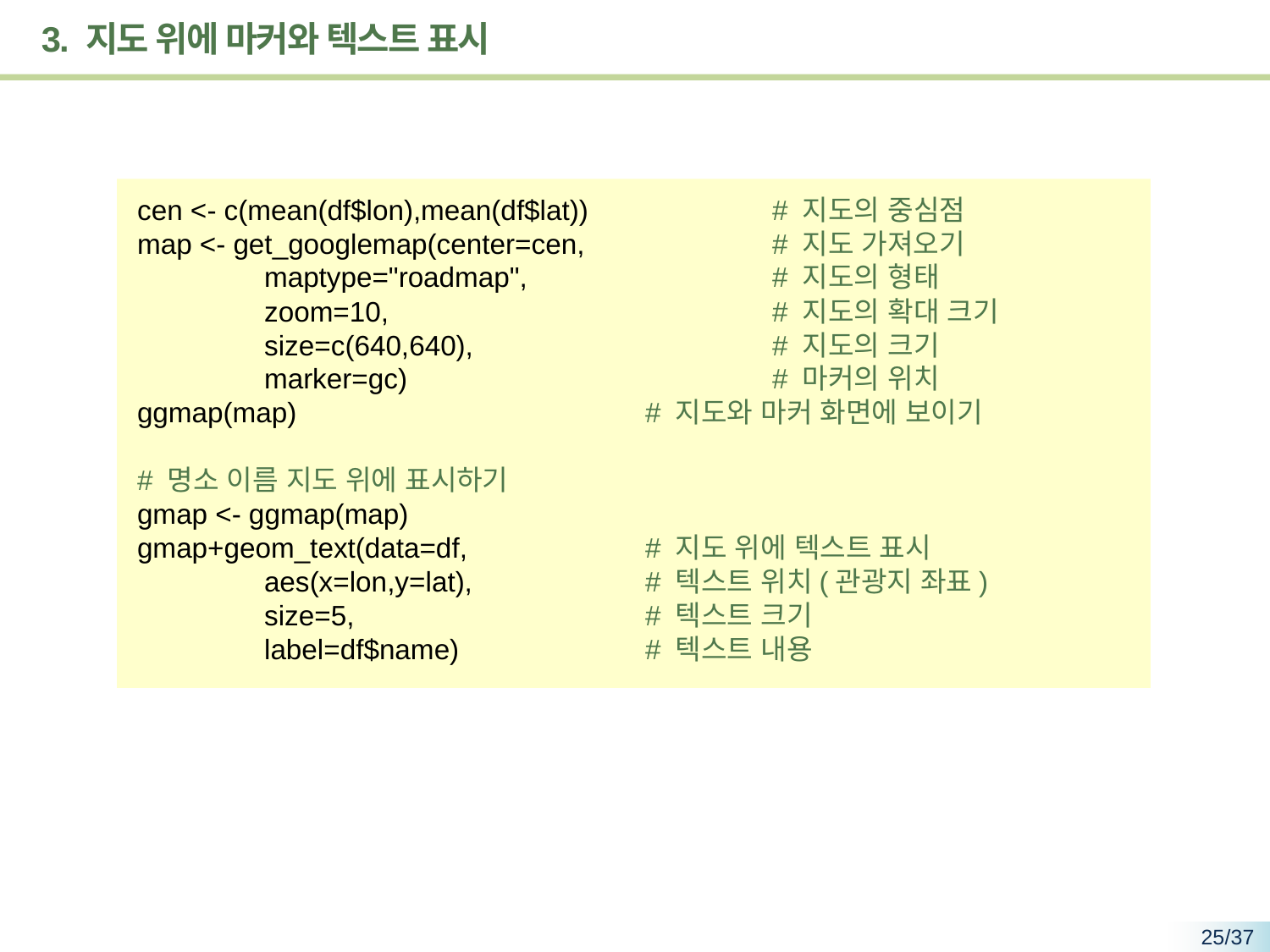

# 3. 지도 위에 마커와 텍스트 표시

cen <- c(mean(df$lon),mean(df$lat)) 		# 지도의 중심점
map <- get_googlemap(center=cen, 		# 지도 가져오기
 	maptype="roadmap", 		# 지도의 형태
 	zoom=10, 			# 지도의 확대 크기
 	size=c(640,640), 			# 지도의 크기
 	marker=gc) 			# 마커의 위치
ggmap(map) 			# 지도와 마커 화면에 보이기

# 명소 이름 지도 위에 표시하기
gmap <- ggmap(map)
gmap+geom_text(data=df, 		# 지도 위에 텍스트 표시
 	aes(x=lon,y=lat), 		# 텍스트 위치(관광지 좌표)
 	size=5, 			# 텍스트 크기
 	label=df$name) 		# 텍스트 내용